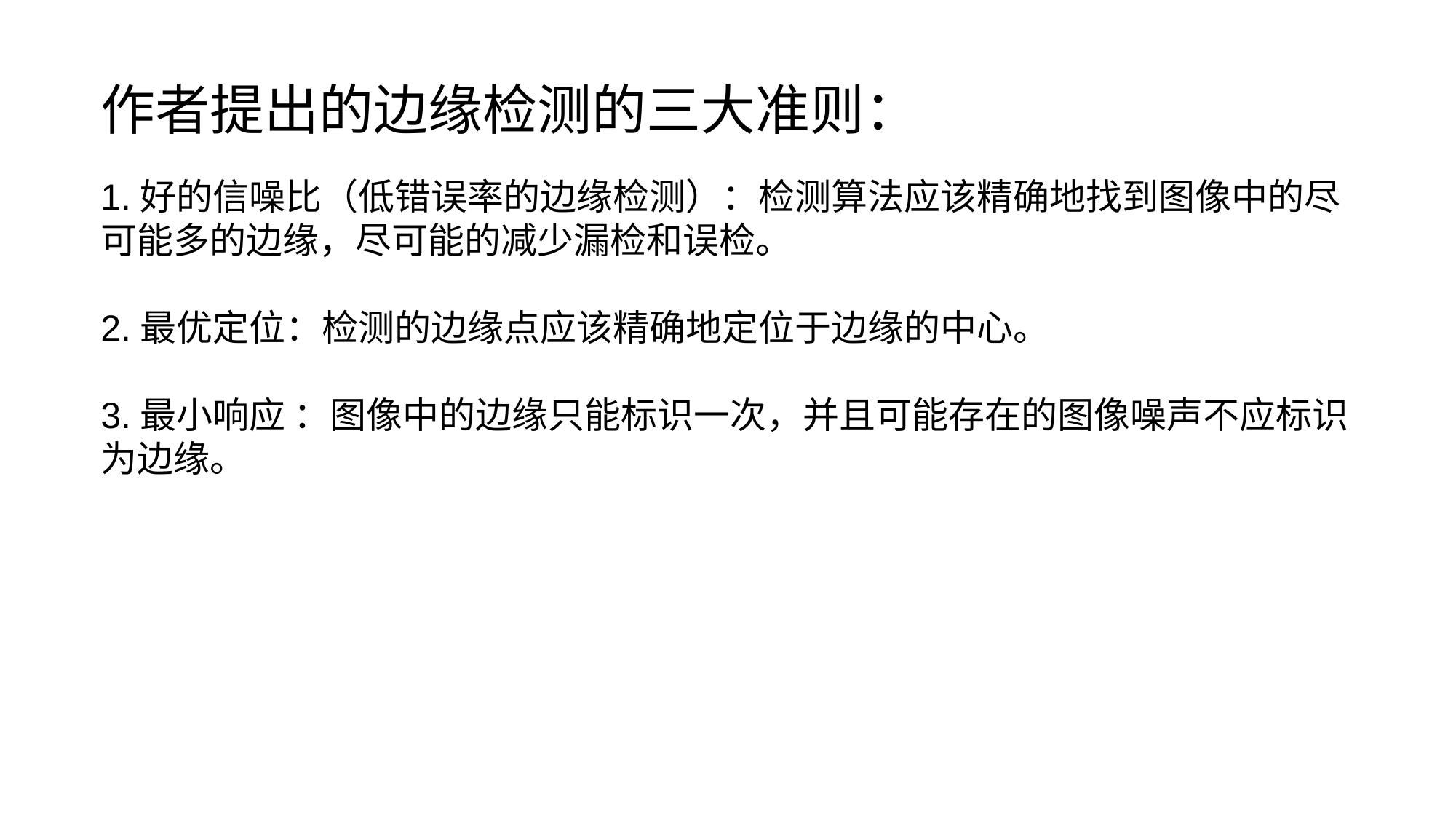

作者提出的边缘检测的三大准则：

1.好的信噪比（低错误率的边缘检测）：检测算法应该精确地找到图像中的尽可能多的边缘，尽可能的减少漏检和误检。

2.最优定位：检测的边缘点应该精确地定位于边缘的中心。

3.最小响应 ：图像中的边缘只能标识一次，并且可能存在的图像噪声不应标识为边缘。